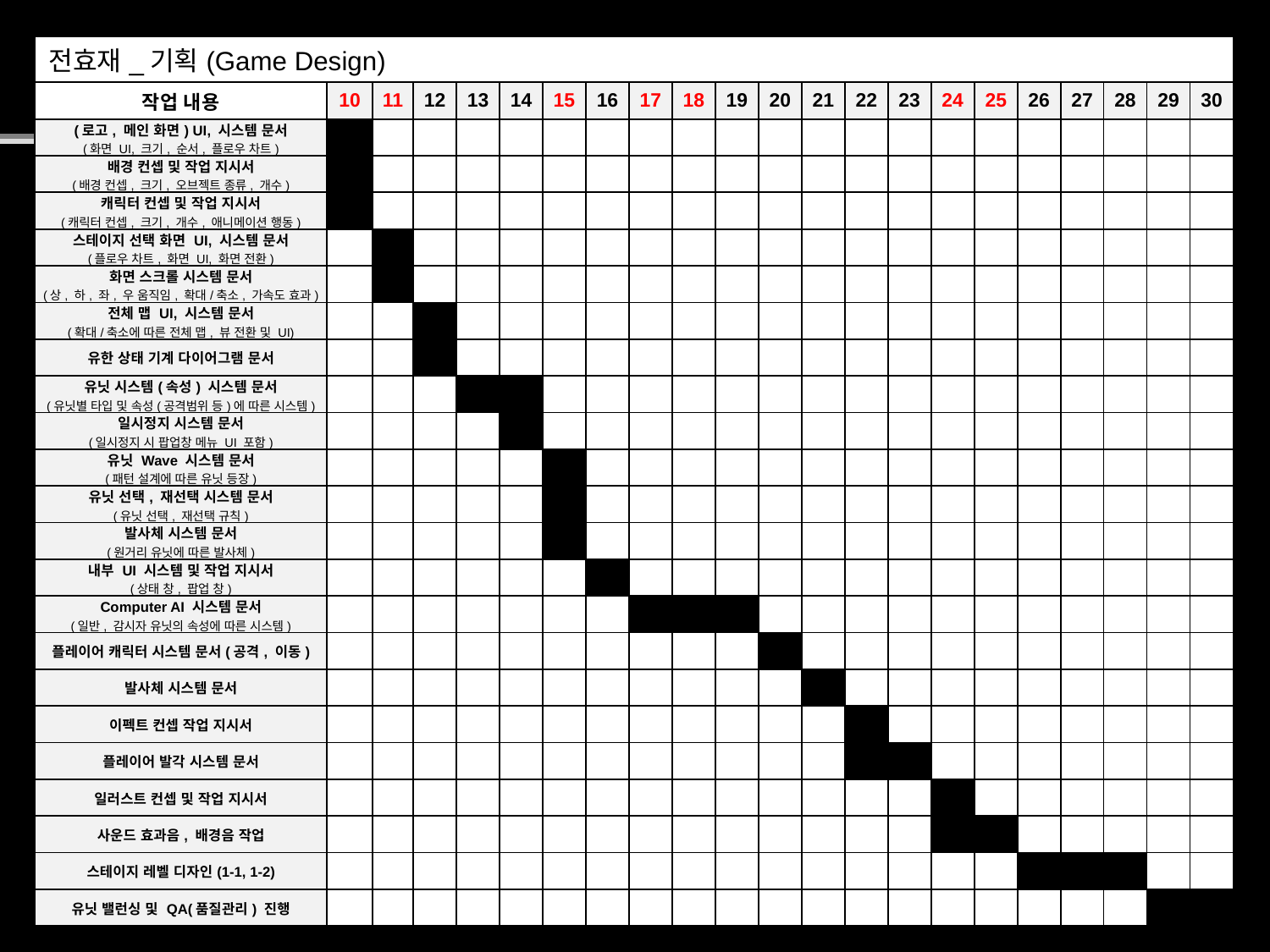

| 전효재\_기획(Game Design) |  |  |  |  |  |  |  |  |  |  |  |  |  |  |  |  |  |  |  |  |  |
| --- | --- | --- | --- | --- | --- | --- | --- | --- | --- | --- | --- | --- | --- | --- | --- | --- | --- | --- | --- | --- | --- |
| 작업 내용 | 10 | 11 | 12 | 13 | 14 | 15 | 16 | 17 | 18 | 19 | 20 | 21 | 22 | 23 | 24 | 25 | 26 | 27 | 28 | 29 | 30 |
| (로고, 메인 화면) UI, 시스템 문서 (화면 UI, 크기, 순서, 플로우 차트) |  |  |  |  |  |  |  |  |  |  |  |  |  |  |  |  |  |  |  |  |  |
| 배경 컨셉 및 작업 지시서 (배경 컨셉, 크기, 오브젝트 종류, 개수) |  |  |  |  |  |  |  |  |  |  |  |  |  |  |  |  |  |  |  |  |  |
| 캐릭터 컨셉 및 작업 지시서 (캐릭터 컨셉, 크기, 개수, 애니메이션 행동) |  |  |  |  |  |  |  |  |  |  |  |  |  |  |  |  |  |  |  |  |  |
| 스테이지 선택 화면 UI, 시스템 문서 (플로우 차트, 화면 UI, 화면 전환) |  |  |  |  |  |  |  |  |  |  |  |  |  |  |  |  |  |  |  |  |  |
| 화면 스크롤 시스템 문서 (상, 하, 좌, 우 움직임, 확대/축소, 가속도 효과) |  |  |  |  |  |  |  |  |  |  |  |  |  |  |  |  |  |  |  |  |  |
| 전체 맵 UI, 시스템 문서 (확대/축소에 따른 전체 맵, 뷰 전환 및 UI) |  |  |  |  |  |  |  |  |  |  |  |  |  |  |  |  |  |  |  |  |  |
| 유한 상태 기계 다이어그램 문서 |  |  |  |  |  |  |  |  |  |  |  |  |  |  |  |  |  |  |  |  |  |
| 유닛 시스템(속성) 시스템 문서 (유닛별 타입 및 속성(공격범위 등)에 따른 시스템) |  |  |  |  |  |  |  |  |  |  |  |  |  |  |  |  |  |  |  |  |  |
| 일시정지 시스템 문서 (일시정지 시 팝업창 메뉴 UI 포함) |  |  |  |  |  |  |  |  |  |  |  |  |  |  |  |  |  |  |  |  |  |
| 유닛 Wave 시스템 문서 (패턴 설계에 따른 유닛 등장) |  |  |  |  |  |  |  |  |  |  |  |  |  |  |  |  |  |  |  |  |  |
| 유닛 선택, 재선택 시스템 문서 (유닛 선택, 재선택 규칙) |  |  |  |  |  |  |  |  |  |  |  |  |  |  |  |  |  |  |  |  |  |
| 발사체 시스템 문서 (원거리 유닛에 따른 발사체) |  |  |  |  |  |  |  |  |  |  |  |  |  |  |  |  |  |  |  |  |  |
| 내부 UI 시스템 및 작업 지시서 (상태 창, 팝업 창) |  |  |  |  |  |  |  |  |  |  |  |  |  |  |  |  |  |  |  |  |  |
| Computer AI 시스템 문서 (일반, 감시자 유닛의 속성에 따른 시스템) |  |  |  |  |  |  |  |  |  |  |  |  |  |  |  |  |  |  |  |  |  |
| 플레이어 캐릭터 시스템 문서(공격, 이동) |  |  |  |  |  |  |  |  |  |  |  |  |  |  |  |  |  |  |  |  |  |
| 발사체 시스템 문서 |  |  |  |  |  |  |  |  |  |  |  |  |  |  |  |  |  |  |  |  |  |
| 이펙트 컨셉 작업 지시서 |  |  |  |  |  |  |  |  |  |  |  |  |  |  |  |  |  |  |  |  |  |
| 플레이어 발각 시스템 문서 |  |  |  |  |  |  |  |  |  |  |  |  |  |  |  |  |  |  |  |  |  |
| 일러스트 컨셉 및 작업 지시서 |  |  |  |  |  |  |  |  |  |  |  |  |  |  |  |  |  |  |  |  |  |
| 사운드 효과음, 배경음 작업 |  |  |  |  |  |  |  |  |  |  |  |  |  |  |  |  |  |  |  |  |  |
| 스테이지 레벨 디자인(1-1, 1-2) |  |  |  |  |  |  |  |  |  |  |  |  |  |  |  |  |  |  |  |  |  |
| 유닛 밸런싱 및 QA(품질관리) 진행 |  |  |  |  |  |  |  |  |  |  |  |  |  |  |  |  |  |  |  |  |  |
일정